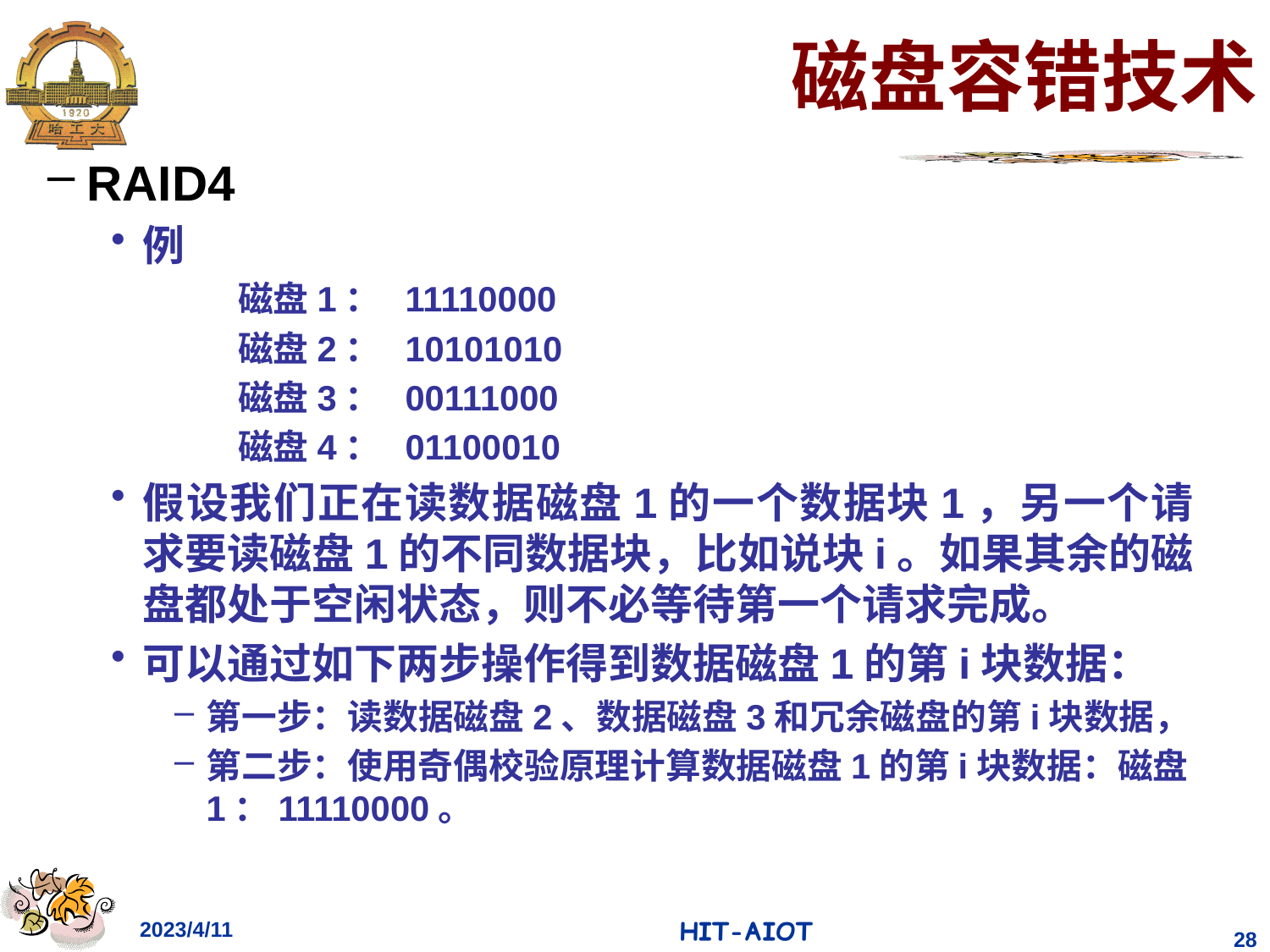

# 磁盘容错技术
RAID4
例
磁盘1：  11110000
磁盘2：  10101010
磁盘3：  00111000
磁盘4：  01100010
假设我们正在读数据磁盘1的一个数据块1，另一个请求要读磁盘1的不同数据块，比如说块i。如果其余的磁盘都处于空闲状态，则不必等待第一个请求完成。
可以通过如下两步操作得到数据磁盘1的第i块数据：
第一步：读数据磁盘2、数据磁盘3和冗余磁盘的第i块数据，
第二步：使用奇偶校验原理计算数据磁盘1的第i块数据：磁盘1：11110000。
2023/4/11
HIT-AIOT
28